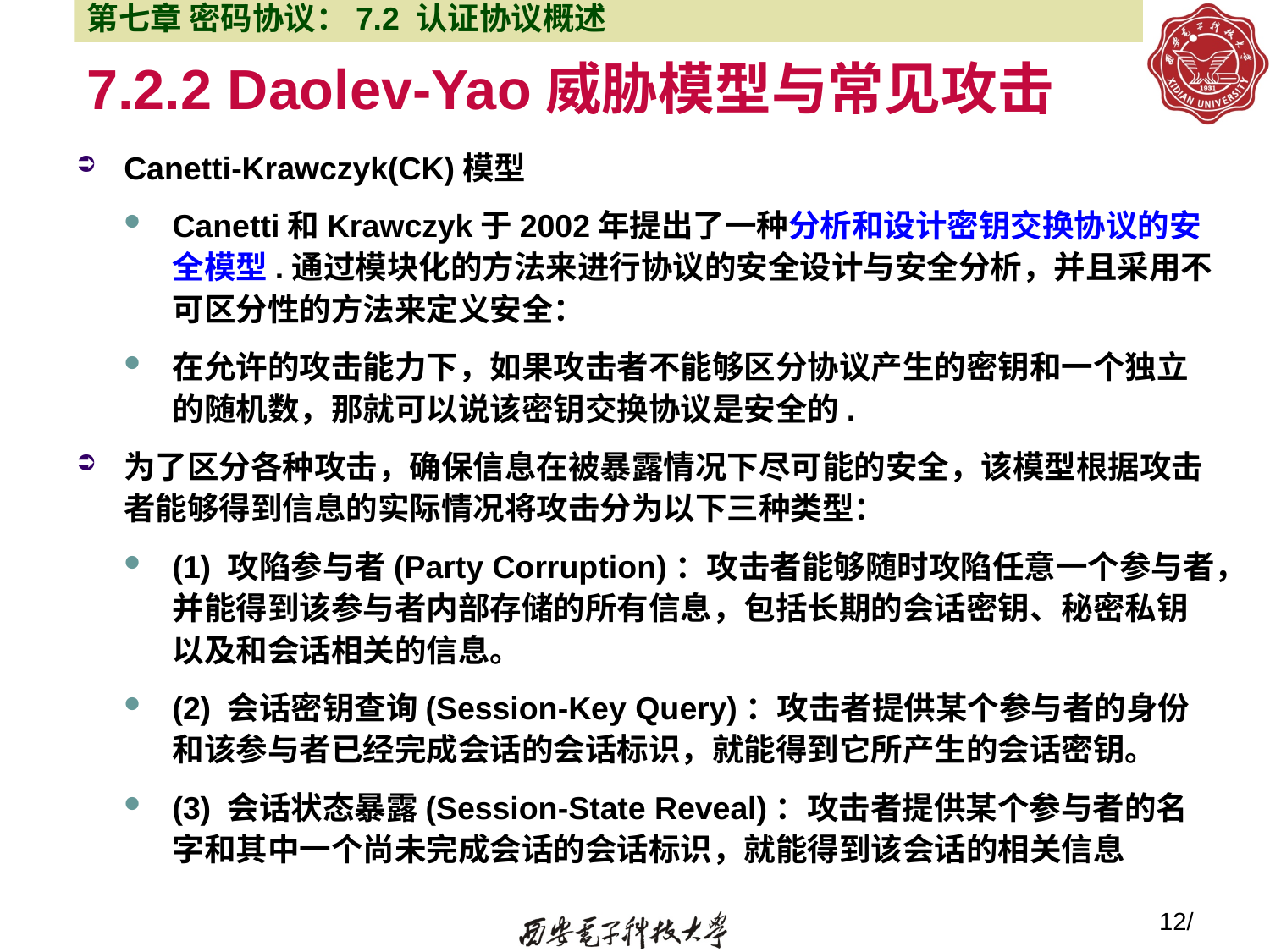

第七章 密码协议：7.2 认证协议概述
# 7.2.2 Daolev-Yao威胁模型与常见攻击
Canetti-Krawczyk(CK)模型
Canetti和Krawczyk于2002年提出了一种分析和设计密钥交换协议的安全模型.通过模块化的方法来进行协议的安全设计与安全分析，并且采用不可区分性的方法来定义安全：
在允许的攻击能力下，如果攻击者不能够区分协议产生的密钥和一个独立的随机数，那就可以说该密钥交换协议是安全的.
为了区分各种攻击，确保信息在被暴露情况下尽可能的安全，该模型根据攻击者能够得到信息的实际情况将攻击分为以下三种类型：
(1) 攻陷参与者(Party Corruption)：攻击者能够随时攻陷任意一个参与者，并能得到该参与者内部存储的所有信息，包括长期的会话密钥、秘密私钥以及和会话相关的信息。
(2) 会话密钥查询(Session-Key Query)：攻击者提供某个参与者的身份和该参与者已经完成会话的会话标识，就能得到它所产生的会话密钥。
(3) 会话状态暴露(Session-State Reveal)：攻击者提供某个参与者的名字和其中一个尚未完成会话的会话标识，就能得到该会话的相关信息
12/